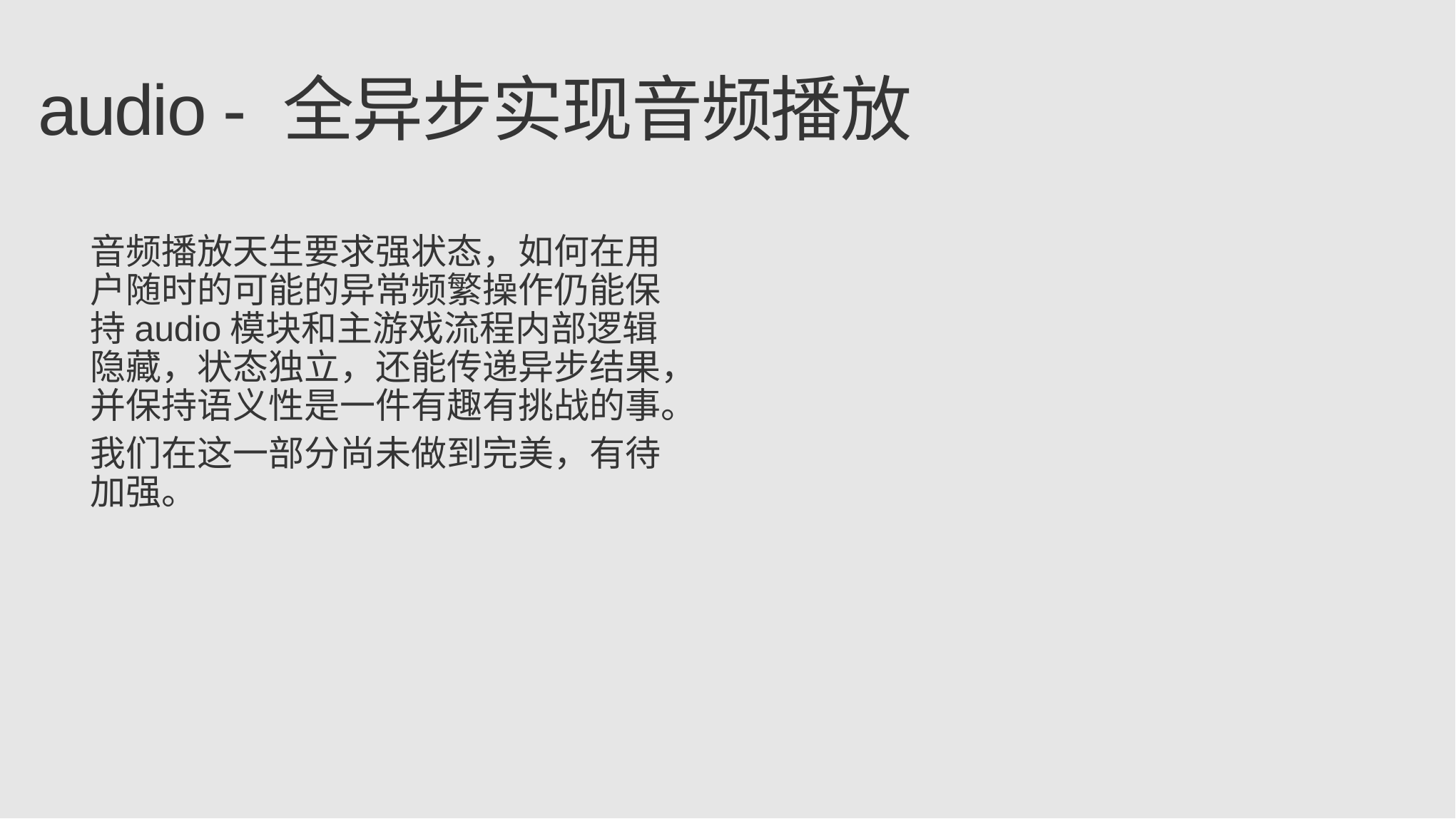

audio - 全异步实现音频播放
音频播放天生要求强状态，如何在用户随时的可能的异常频繁操作仍能保持audio模块和主游戏流程内部逻辑隐藏，状态独立，还能传递异步结果，并保持语义性是一件有趣有挑战的事。
我们在这一部分尚未做到完美，有待加强。